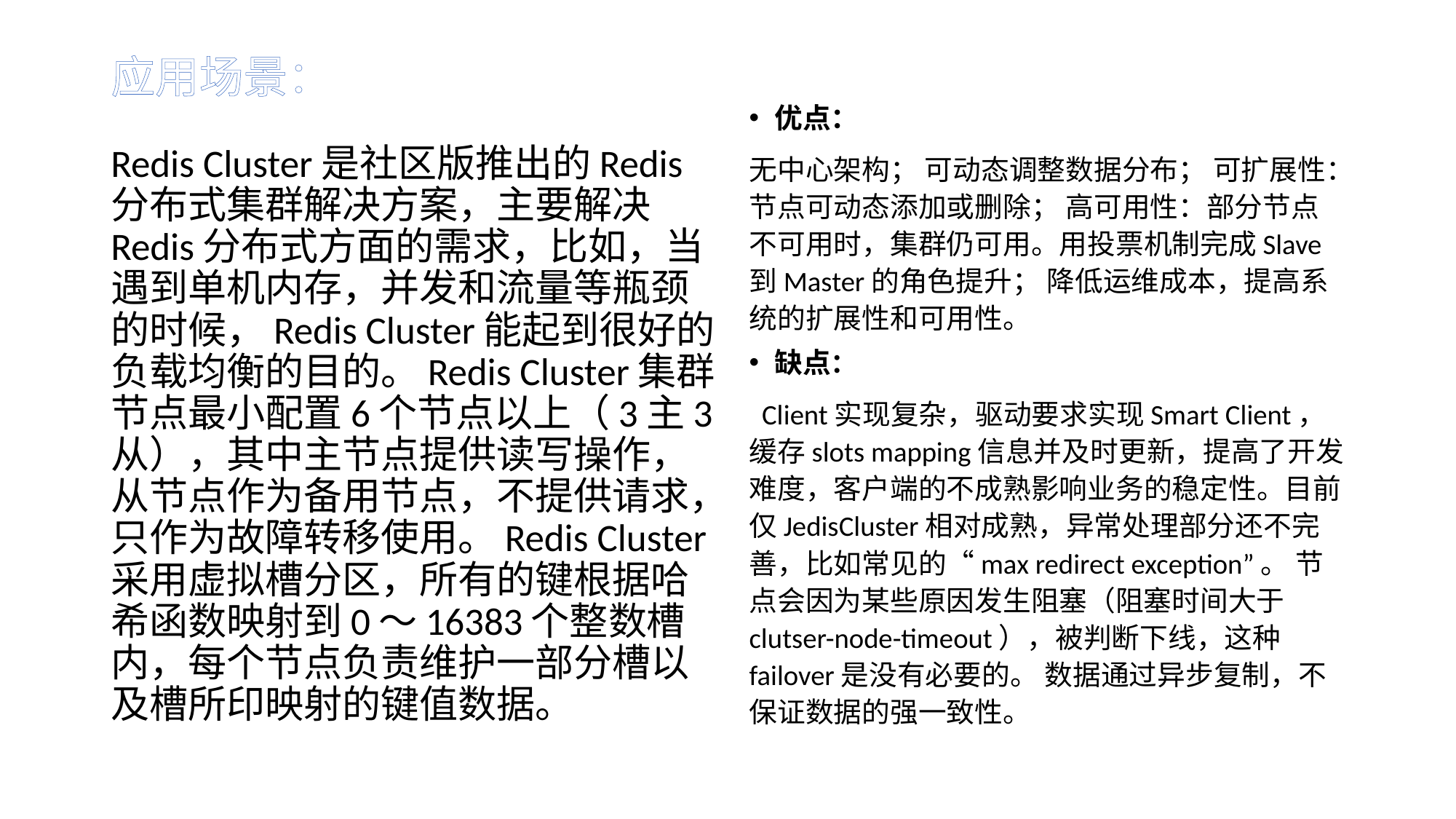

# 应用场景： Redis Cluster是社区版推出的Redis分布式集群解决方案，主要解决Redis分布式方面的需求，比如，当遇到单机内存，并发和流量等瓶颈的时候，Redis Cluster能起到很好的负载均衡的目的。Redis Cluster集群节点最小配置6个节点以上（3主3从），其中主节点提供读写操作，从节点作为备用节点，不提供请求，只作为故障转移使用。Redis Cluster采用虚拟槽分区，所有的键根据哈希函数映射到0～16383个整数槽内，每个节点负责维护一部分槽以及槽所印映射的键值数据。

优点：
无中心架构； 可动态调整数据分布； 可扩展性：节点可动态添加或删除； 高可用性：部分节点不可用时，集群仍可用。用投票机制完成Slave到Master的角色提升； 降低运维成本，提高系统的扩展性和可用性。
缺点：
  Client实现复杂，驱动要求实现Smart Client，缓存slots mapping信息并及时更新，提高了开发难度，客户端的不成熟影响业务的稳定性。目前仅JedisCluster相对成熟，异常处理部分还不完善，比如常见的“max redirect exception”。 节点会因为某些原因发生阻塞（阻塞时间大于clutser-node-timeout），被判断下线，这种failover是没有必要的。 数据通过异步复制，不保证数据的强一致性。